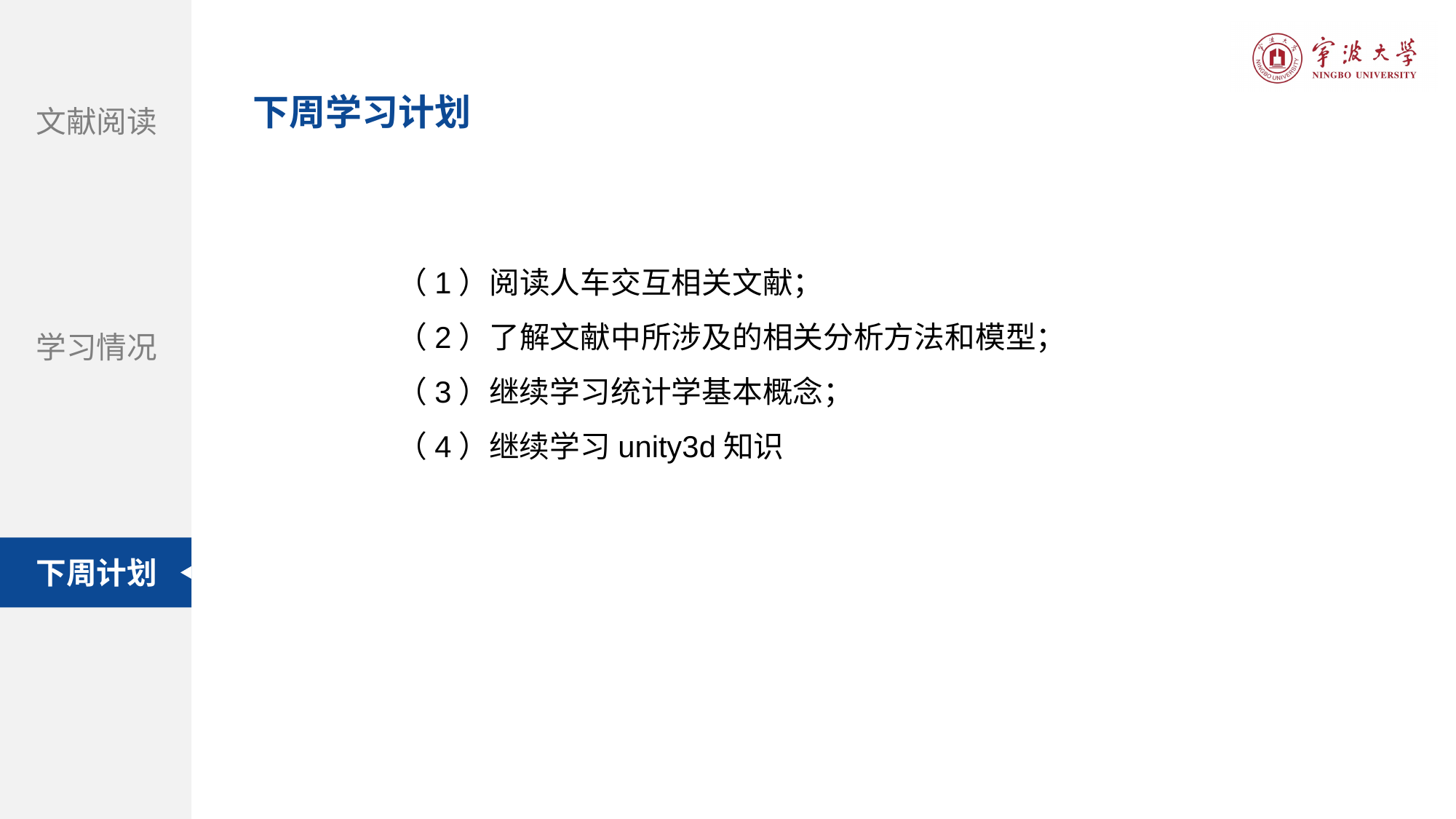

下周学习计划
文献阅读
（1）阅读人车交互相关文献；
（2）了解文献中所涉及的相关分析方法和模型；
（3）继续学习统计学基本概念；
（4）继续学习unity3d知识
学习情况

下周计划